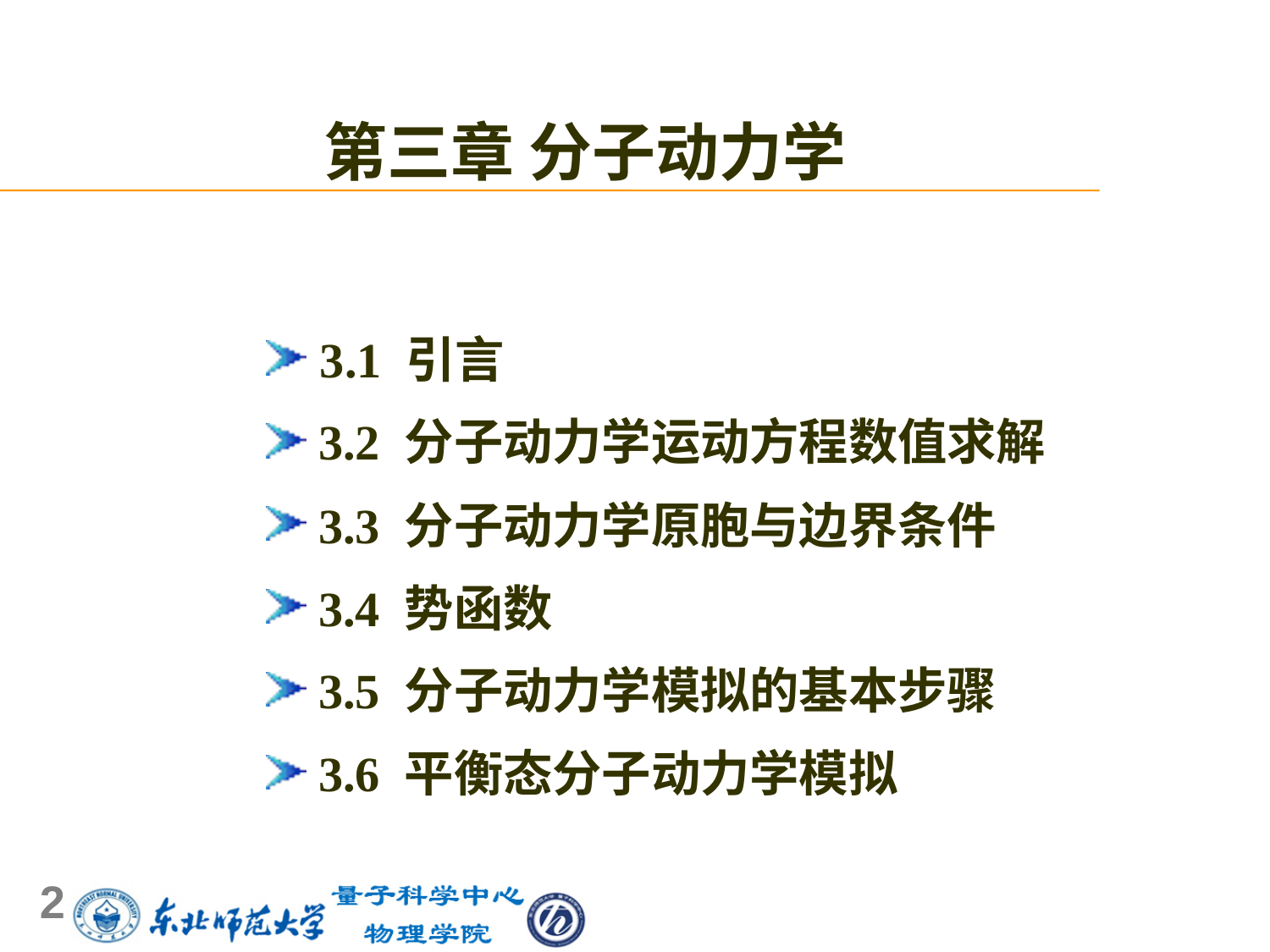

第三章 分子动力学

 3.1 引言
 3.2 分子动力学运动方程数值求解
 3.3 分子动力学原胞与边界条件
 3.4 势函数
 3.5 分子动力学模拟的基本步骤
 3.6 平衡态分子动力学模拟
2